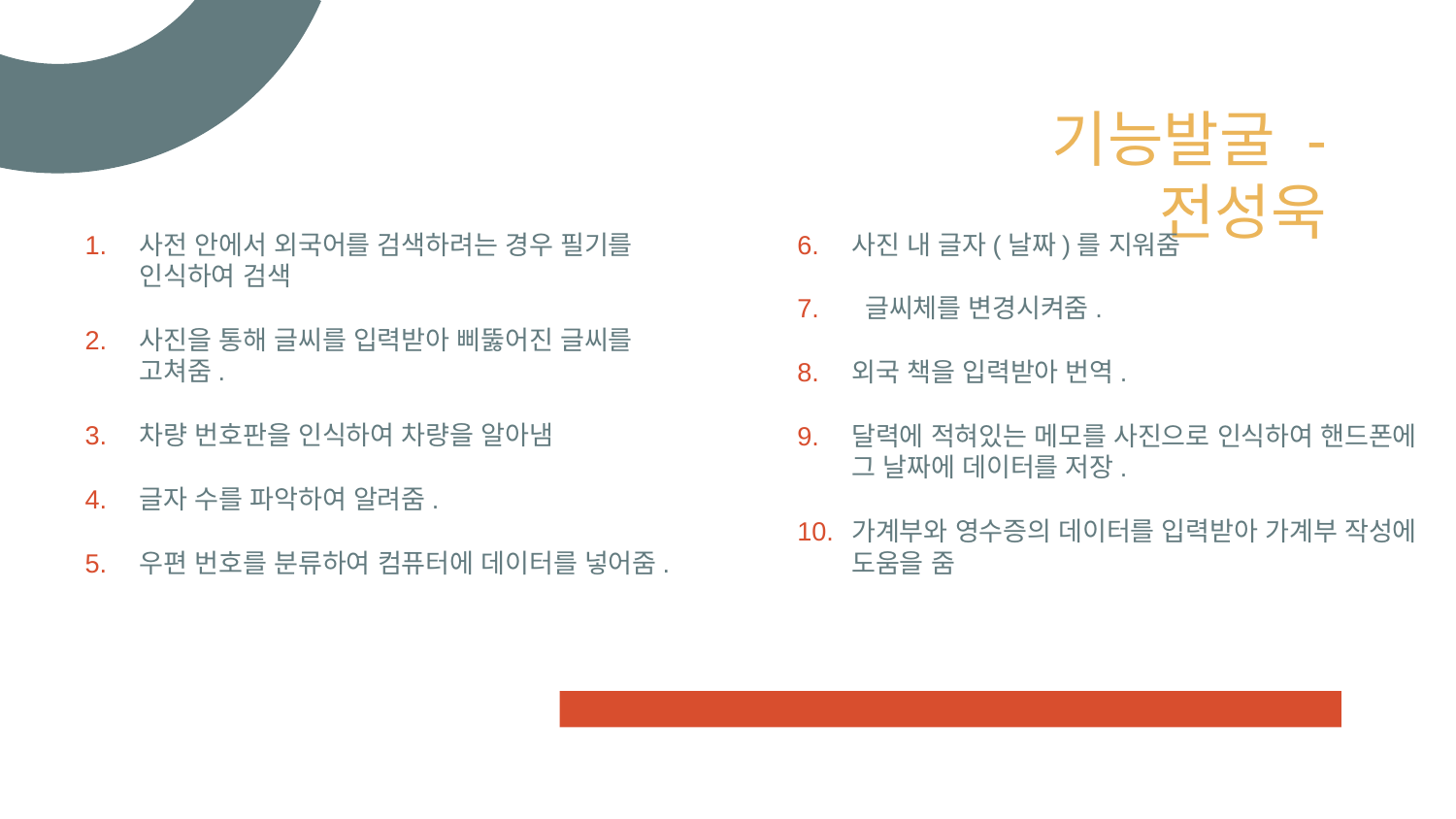

# 기능발굴 - 전성욱
사전 안에서 외국어를 검색하려는 경우 필기를 인식하여 검색
사진을 통해 글씨를 입력받아 삐뚫어진 글씨를 고쳐줌.
차량 번호판을 인식하여 차량을 알아냄
글자 수를 파악하여 알려줌.
우편 번호를 분류하여 컴퓨터에 데이터를 넣어줌.

사진 내 글자(날짜)를 지워줌
 글씨체를 변경시켜줌.
외국 책을 입력받아 번역.
달력에 적혀있는 메모를 사진으로 인식하여 핸드폰에 그 날짜에 데이터를 저장.
가계부와 영수증의 데이터를 입력받아 가계부 작성에 도움을 줌